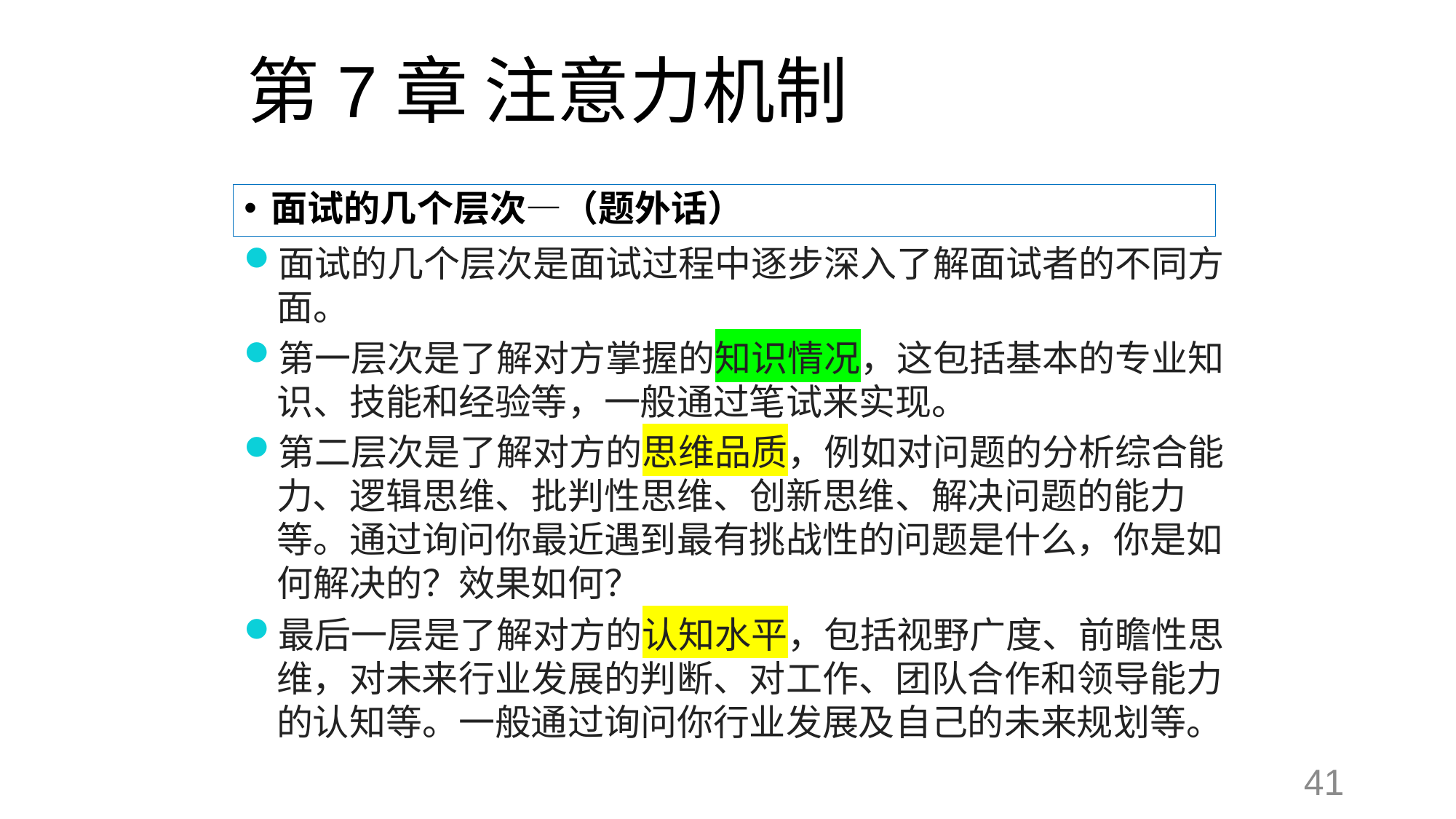

# 第7章 注意力机制
面试的几个层次—（题外话）

面试的几个层次是面试过程中逐步深入了解面试者的不同方面。
第一层次是了解对方掌握的知识情况，这包括基本的专业知识、技能和经验等，一般通过笔试来实现。
第二层次是了解对方的思维品质，例如对问题的分析综合能力、逻辑思维、批判性思维、创新思维、解决问题的能力等。通过询问你最近遇到最有挑战性的问题是什么，你是如何解决的？效果如何？
最后一层是了解对方的认知水平，包括视野广度、前瞻性思维，对未来行业发展的判断、对工作、团队合作和领导能力的认知等。一般通过询问你行业发展及自己的未来规划等。
41